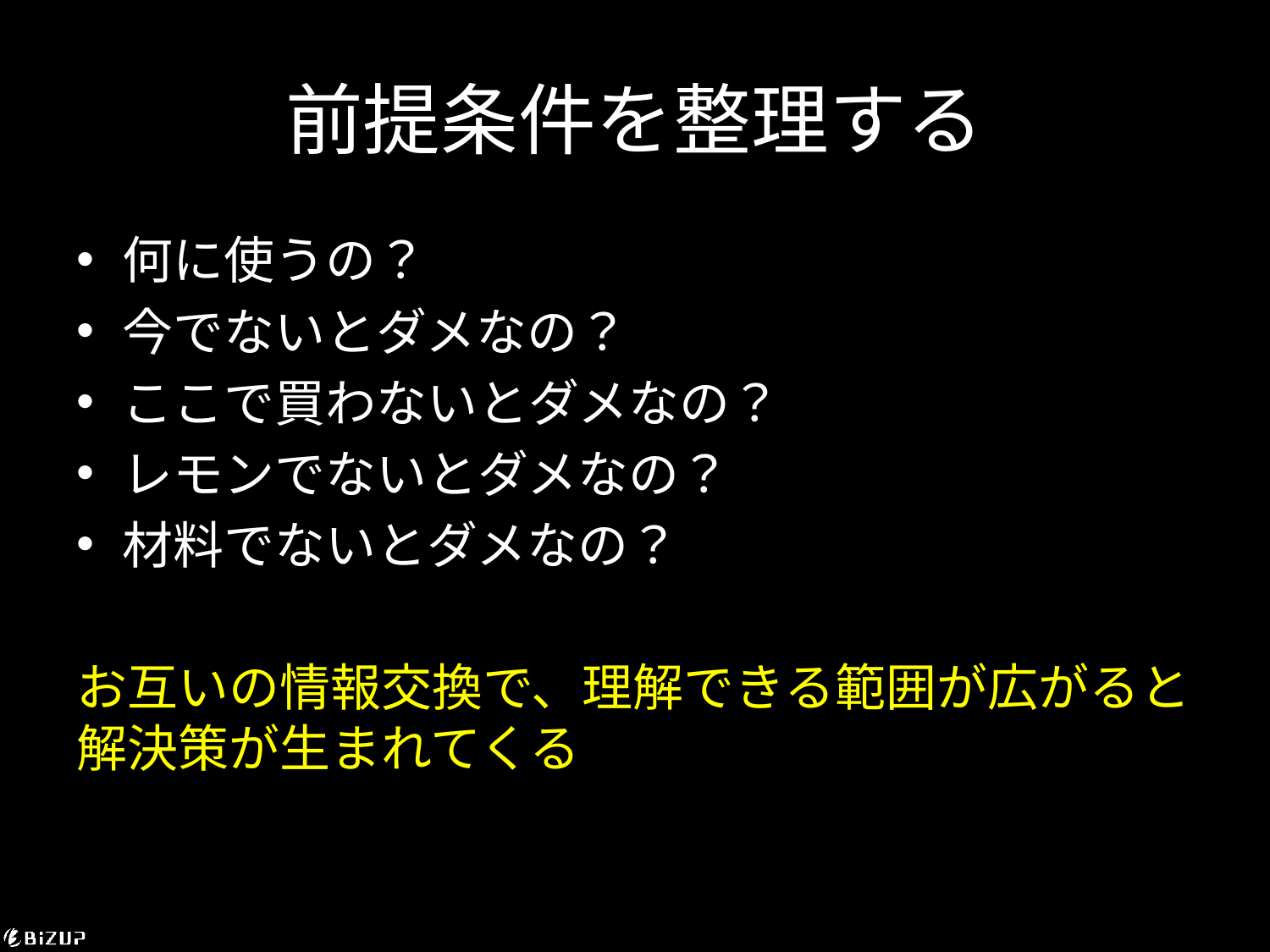

# 前提条件を整理する
何に使うの？
今でないとダメなの？
ここで買わないとダメなの？
レモンでないとダメなの？
材料でないとダメなの？

お互いの情報交換で、理解できる範囲が広がると解決策が生まれてくる